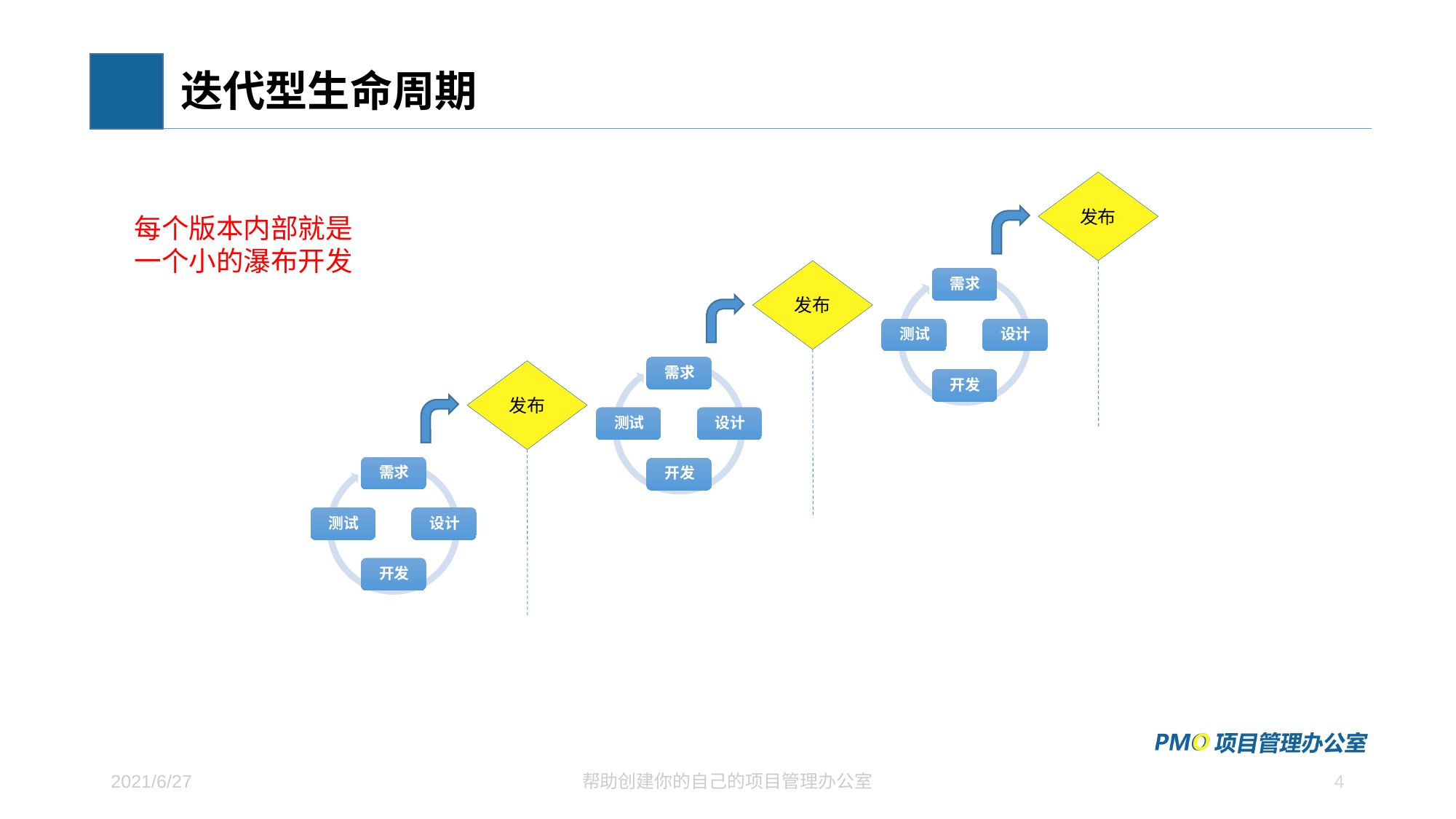

# 迭代型生命周期
发布
每个版本内部就是
一个小的瀑布开发

需求
设计
开发
测试
发布

需求
设计
开发
测试
发布

需求
设计
开发
测试
4
2021/6/27
帮助创建你的自己的项目管理办公室